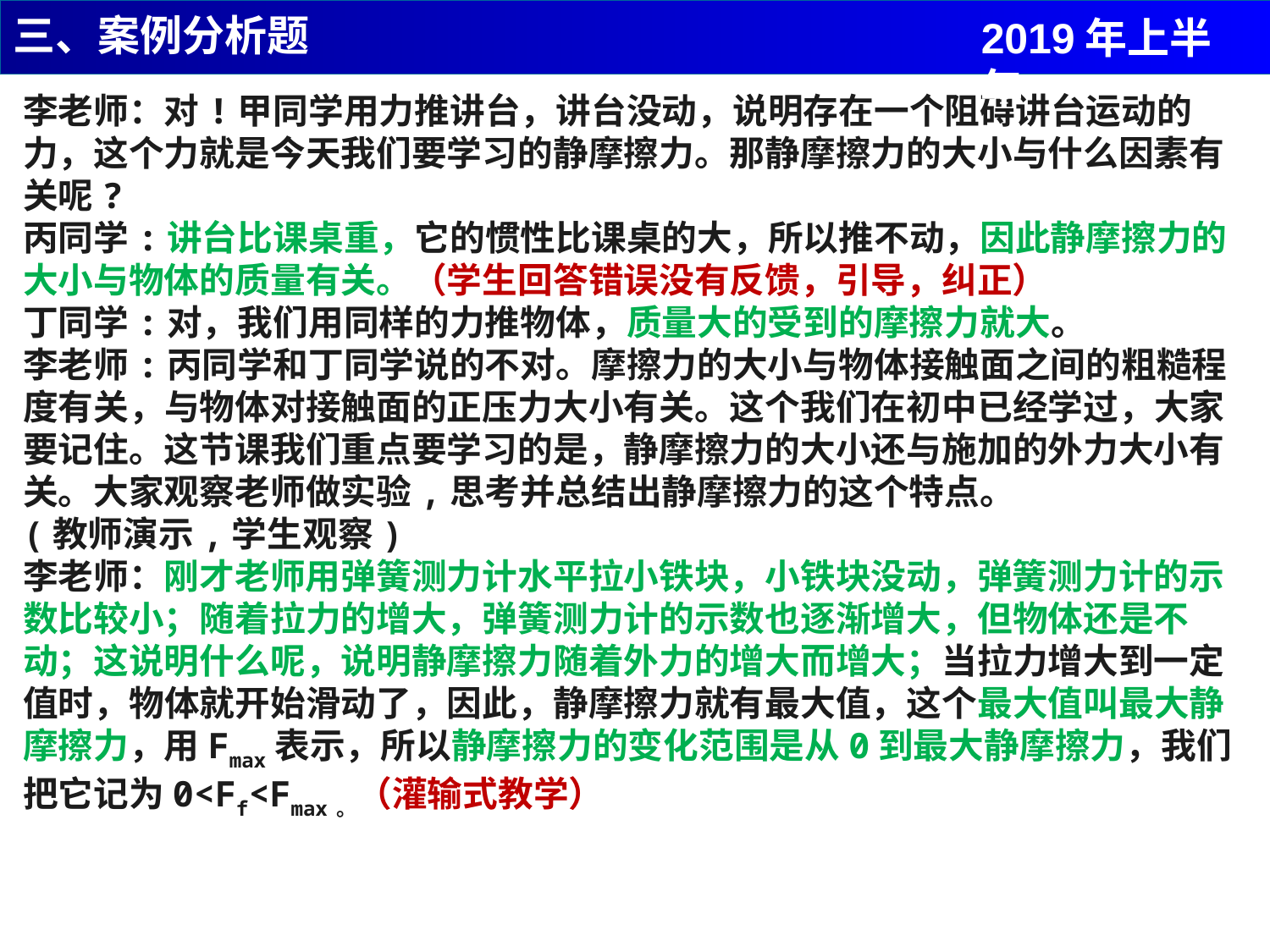

三、案例分析题
2019年上半年
李老师：对!甲同学用力推讲台，讲台没动，说明存在一个阻碍讲台运动的力，这个力就是今天我们要学习的静摩擦力。那静摩擦力的大小与什么因素有关呢?
丙同学:讲台比课桌重，它的惯性比课桌的大，所以推不动，因此静摩擦力的大小与物体的质量有关。（学生回答错误没有反馈，引导，纠正）
丁同学:对，我们用同样的力推物体，质量大的受到的摩擦力就大。
李老师:丙同学和丁同学说的不对。摩擦力的大小与物体接触面之间的粗糙程度有关，与物体对接触面的正压力大小有关。这个我们在初中已经学过，大家要记住。这节课我们重点要学习的是，静摩擦力的大小还与施加的外力大小有关。大家观察老师做实验,思考并总结出静摩擦力的这个特点。
(教师演示,学生观察)
李老师：刚才老师用弹簧测力计水平拉小铁块，小铁块没动，弹簧测力计的示数比较小；随着拉力的增大，弹簧测力计的示数也逐渐增大，但物体还是不动；这说明什么呢，说明静摩擦力随着外力的增大而增大；当拉力增大到一定值时，物体就开始滑动了，因此，静摩擦力就有最大值，这个最大值叫最大静摩擦力，用Fmax表示，所以静摩擦力的变化范围是从0到最大静摩擦力，我们把它记为0<Ff<Fmax。（灌输式教学）